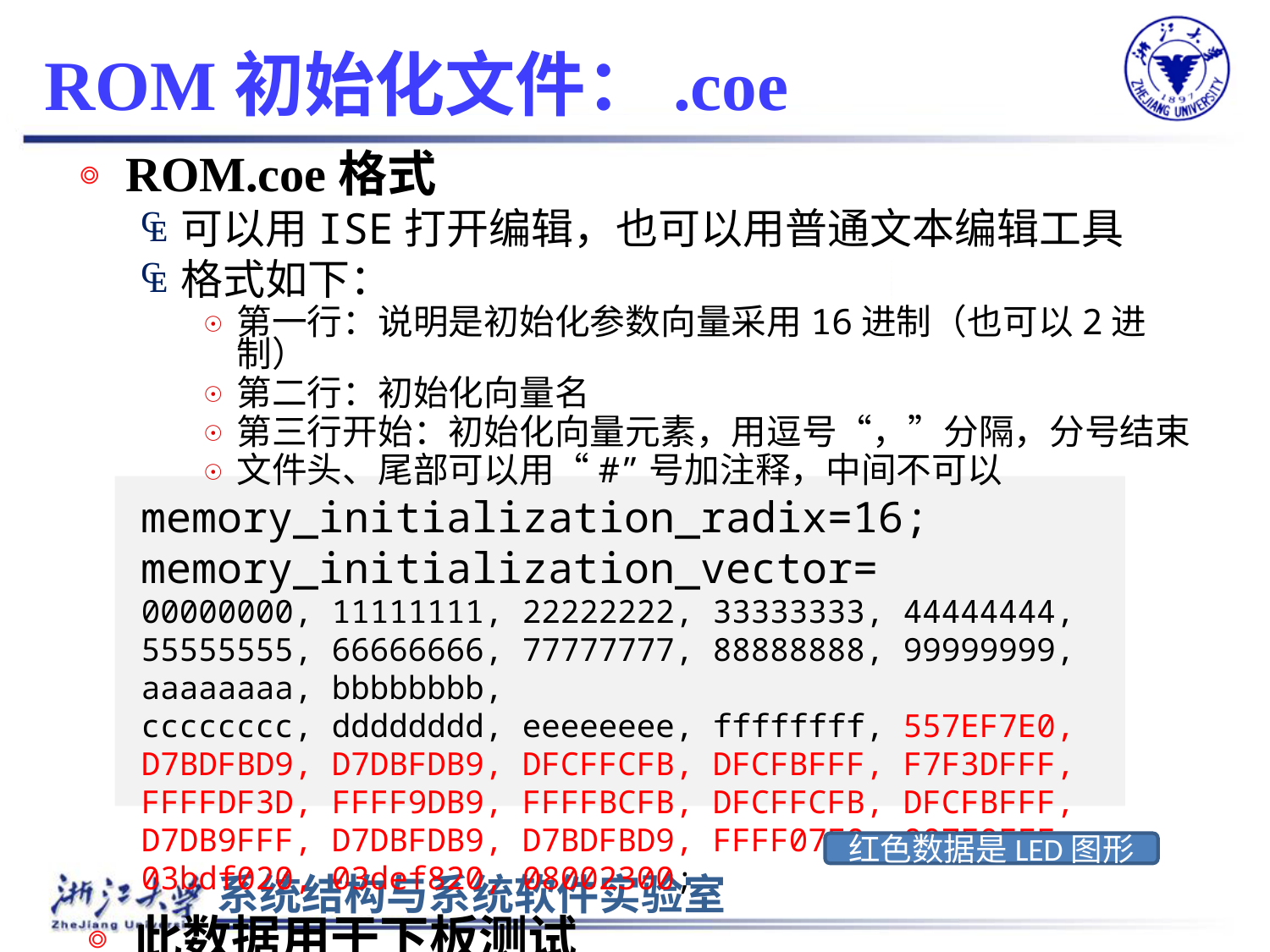

# ROM初始化文件：.coe
ROM.coe格式
可以用ISE打开编辑，也可以用普通文本编辑工具
格式如下：
第一行：说明是初始化参数向量采用16进制（也可以2进制）
第二行：初始化向量名
第三行开始：初始化向量元素，用逗号“，”分隔，分号结束
文件头、尾部可以用“#”号加注释，中间不可以
memory_initialization_radix=16;
memory_initialization_vector=
00000000, 11111111, 22222222, 33333333, 44444444, 55555555, 66666666, 77777777, 88888888, 99999999, aaaaaaaa, bbbbbbbb,
cccccccc, dddddddd, eeeeeeee, ffffffff, 557EF7E0, D7BDFBD9, D7DBFDB9, DFCFFCFB, DFCFBFFF, F7F3DFFF, FFFFDF3D, FFFF9DB9, FFFFBCFB, DFCFFCFB, DFCFBFFF, D7DB9FFF, D7DBFDB9, D7BDFBD9, FFFF07E0, 007E0FFF, 03bdf020, 03def820, 08002300;
此数据用于下板测试

红色数据是LED图形